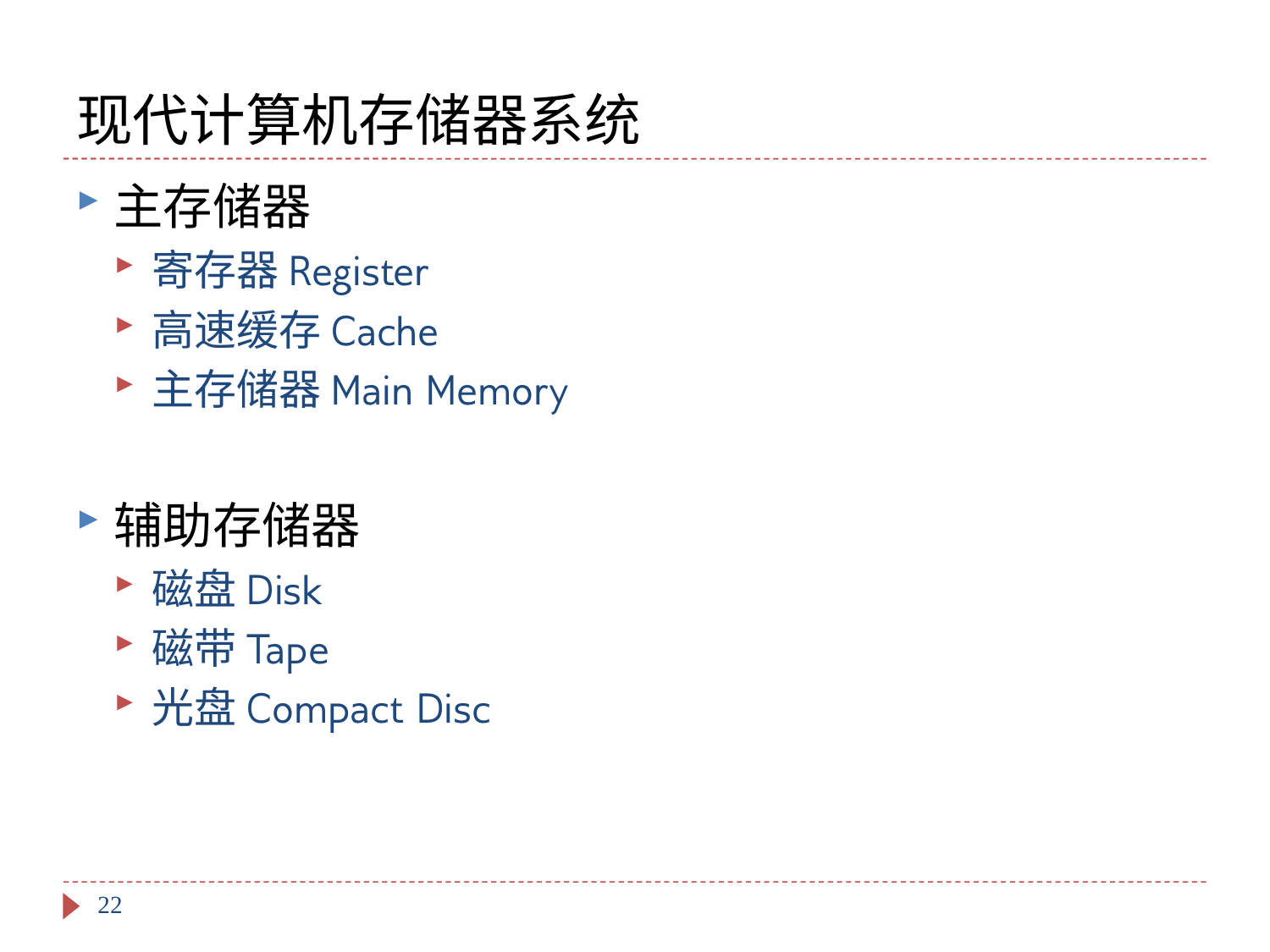

# 现代计算机存储器系统
主存储器
寄存器Register
高速缓存Cache
主存储器Main Memory

辅助存储器
磁盘Disk
磁带Tape
光盘Compact Disc

22